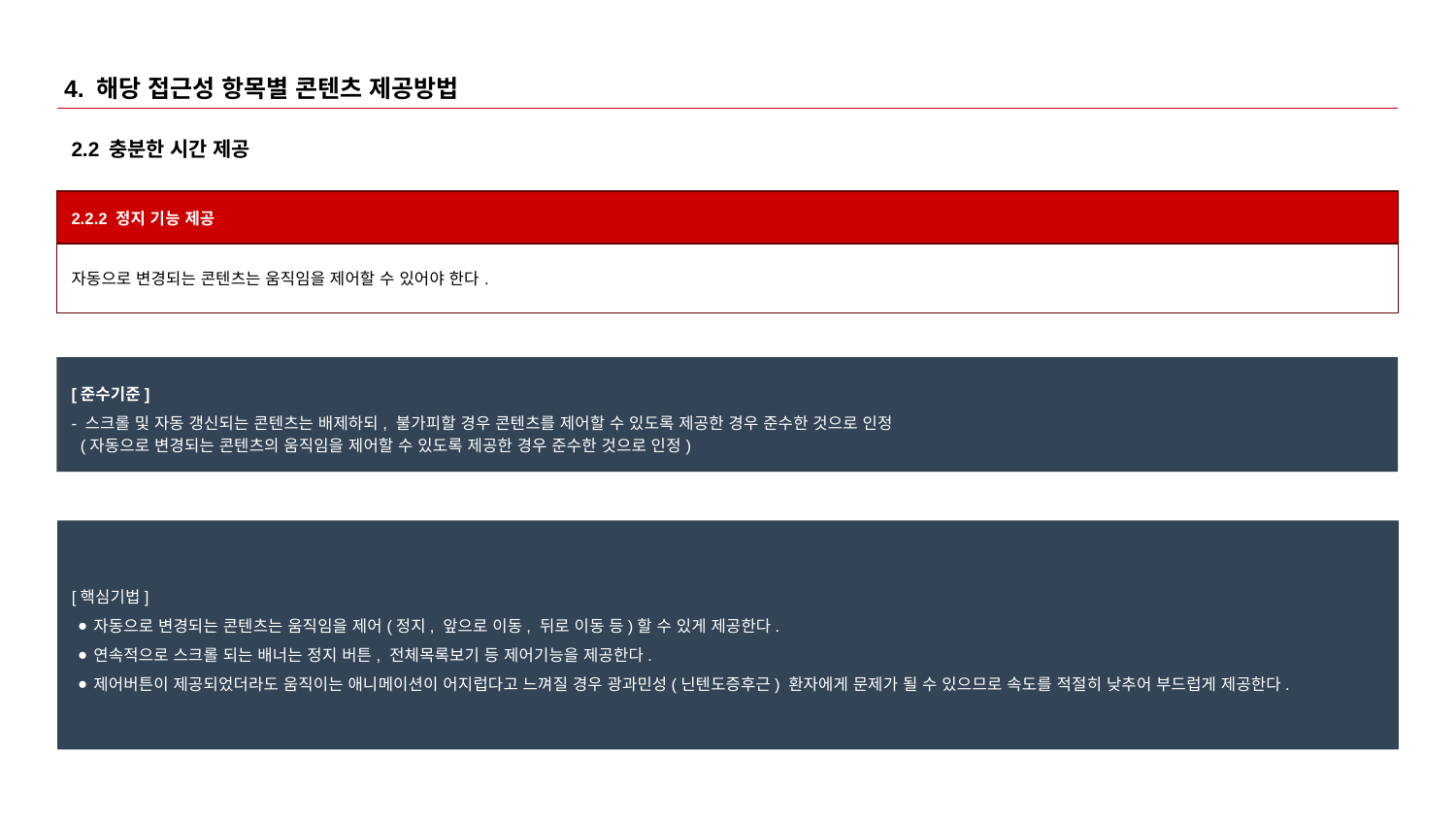

# 4. 해당 접근성 항목별 콘텐츠 제공방법
2.2 충분한 시간 제공
| 2.2.2 정지 기능 제공 |
| --- |
| 자동으로 변경되는 콘텐츠는 움직임을 제어할 수 있어야 한다. |
[준수기준]
- 스크롤 및 자동 갱신되는 콘텐츠는 배제하되, 불가피할 경우 콘텐츠를 제어할 수 있도록 제공한 경우 준수한 것으로 인정
  (자동으로 변경되는 콘텐츠의 움직임을 제어할 수 있도록 제공한 경우 준수한 것으로 인정)
[핵심기법]
자동으로 변경되는 콘텐츠는 움직임을 제어(정지, 앞으로 이동, 뒤로 이동 등)할 수 있게 제공한다.
연속적으로 스크롤 되는 배너는 정지 버튼, 전체목록보기 등 제어기능을 제공한다.
제어버튼이 제공되었더라도 움직이는 애니메이션이 어지럽다고 느껴질 경우 광과민성(닌텐도증후근) 환자에게 문제가 될 수 있으므로 속도를 적절히 낮추어 부드럽게 제공한다.